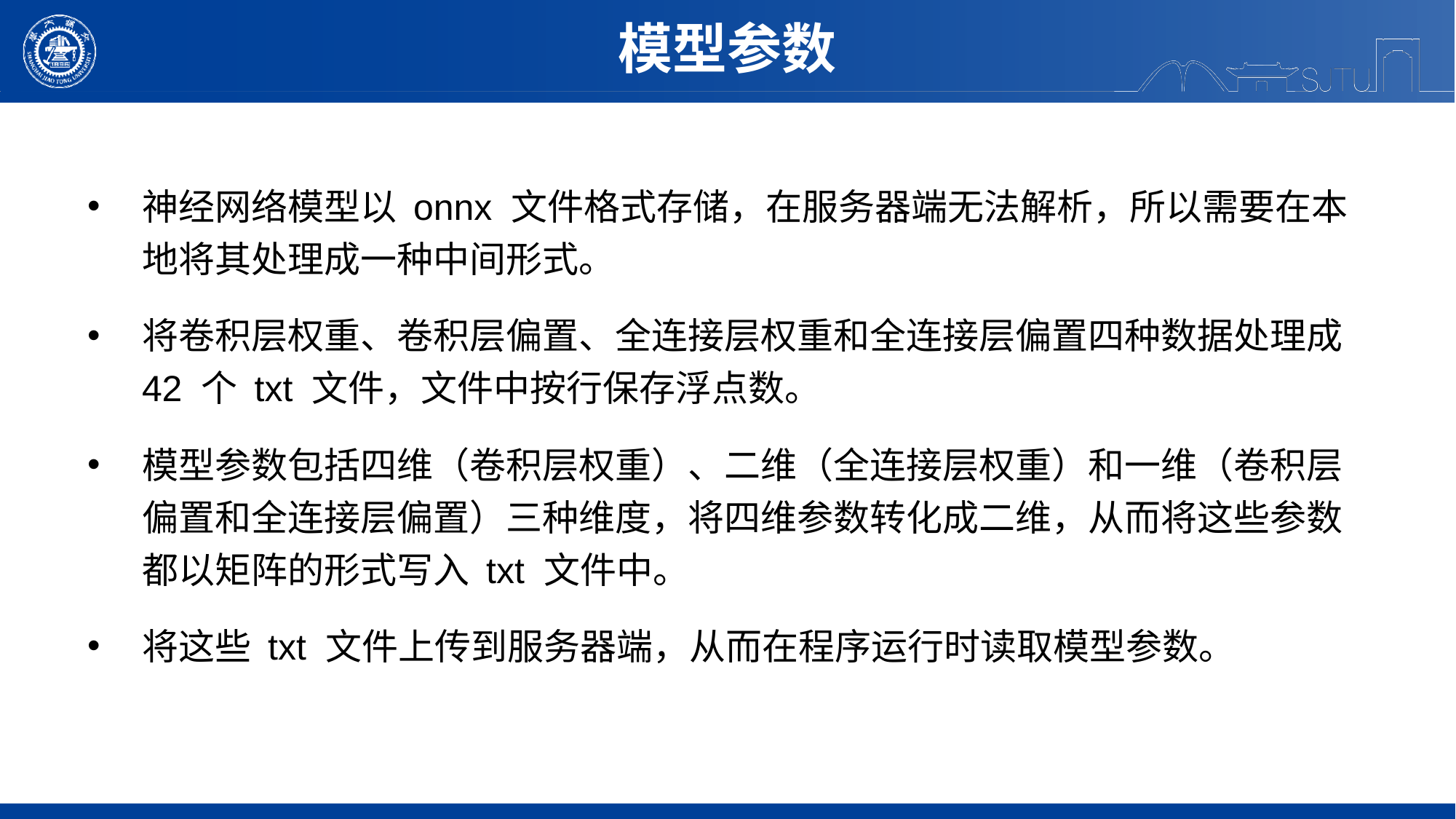

模型参数
神经网络模型以 onnx 文件格式存储，在服务器端无法解析，所以需要在本地将其处理成一种中间形式。
将卷积层权重、卷积层偏置、全连接层权重和全连接层偏置四种数据处理成 42 个 txt 文件，文件中按行保存浮点数。
模型参数包括四维（卷积层权重）、二维（全连接层权重）和一维（卷积层偏置和全连接层偏置）三种维度，将四维参数转化成二维，从而将这些参数都以矩阵的形式写入 txt 文件中。
将这些 txt 文件上传到服务器端，从而在程序运行时读取模型参数。